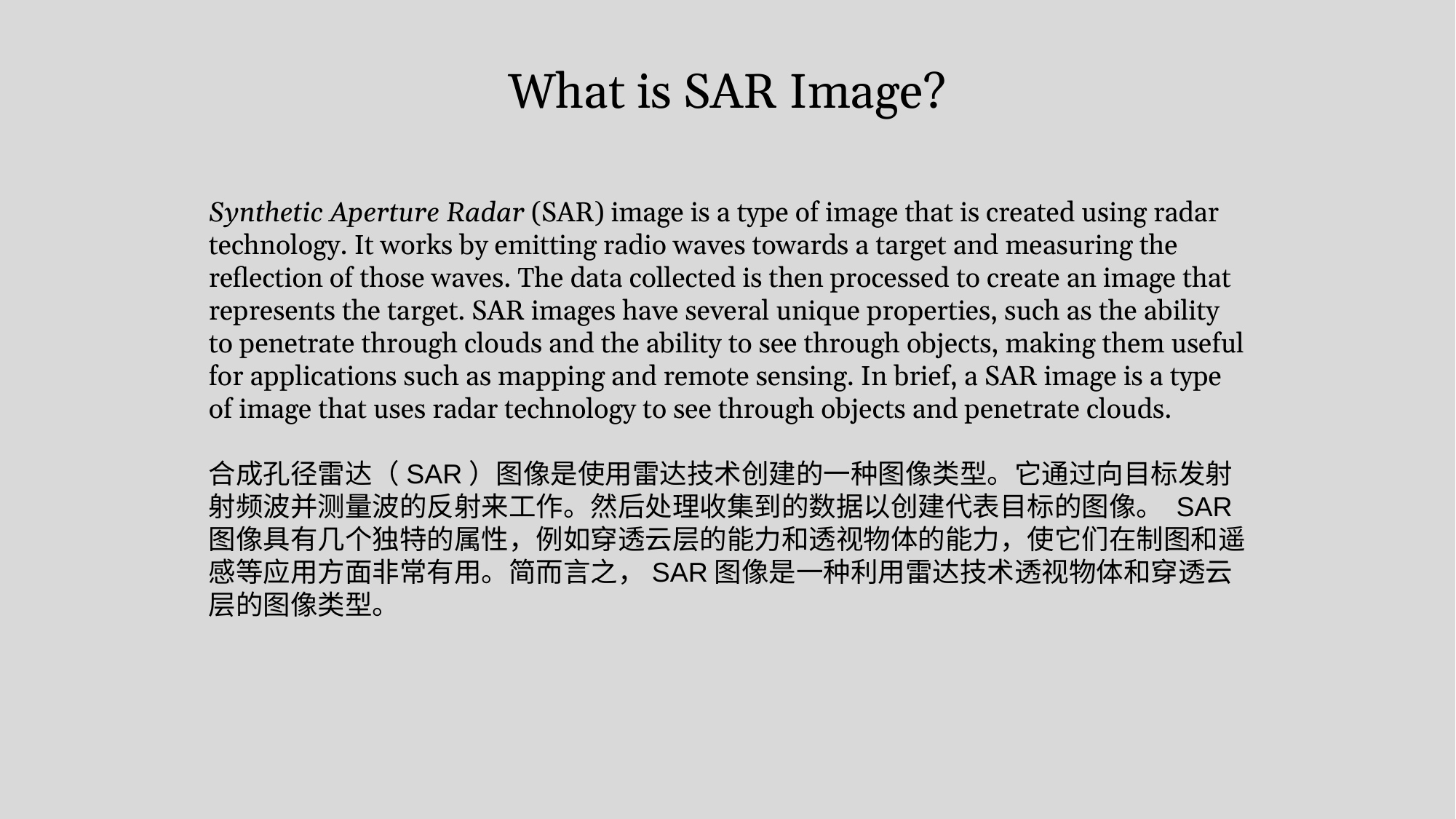

What is SAR Image?
Synthetic Aperture Radar (SAR) image is a type of image that is created using radar technology. It works by emitting radio waves towards a target and measuring the reflection of those waves. The data collected is then processed to create an image that represents the target. SAR images have several unique properties, such as the ability to penetrate through clouds and the ability to see through objects, making them useful for applications such as mapping and remote sensing. In brief, a SAR image is a type of image that uses radar technology to see through objects and penetrate clouds.

合成孔径雷达（SAR）图像是使用雷达技术创建的一种图像类型。它通过向目标发射射频波并测量波的反射来工作。然后处理收集到的数据以创建代表目标的图像。 SAR图像具有几个独特的属性，例如穿透云层的能力和透视物体的能力，使它们在制图和遥感等应用方面非常有用。简而言之，SAR图像是一种利用雷达技术透视物体和穿透云层的图像类型。